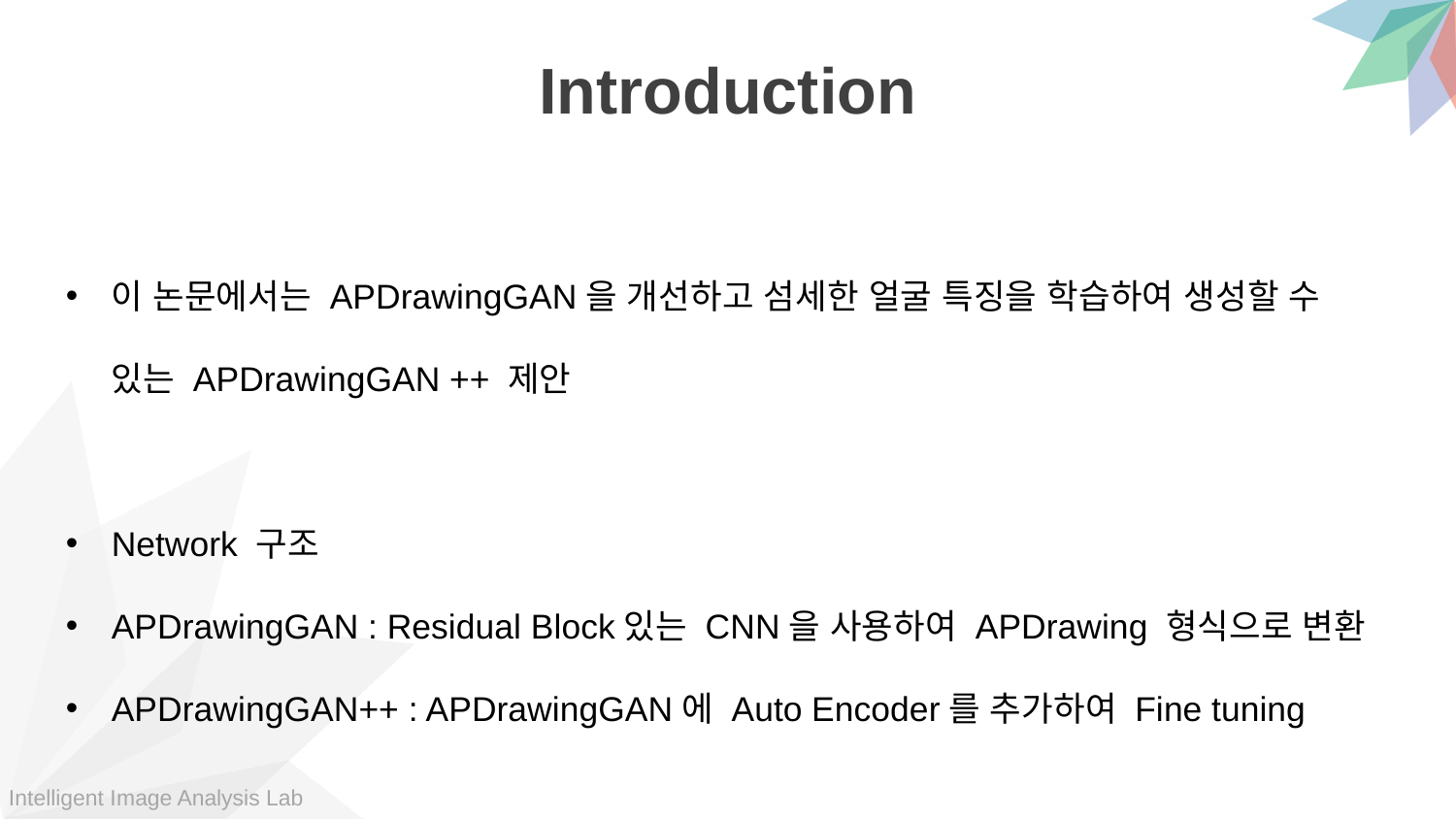

Introduction
이 논문에서는 APDrawingGAN을 개선하고 섬세한 얼굴 특징을 학습하여 생성할 수 있는 APDrawingGAN ++ 제안

Network 구조
APDrawingGAN : Residual Block있는 CNN을 사용하여 APDrawing 형식으로 변환
APDrawingGAN++ : APDrawingGAN에 Auto Encoder를 추가하여 Fine tuning